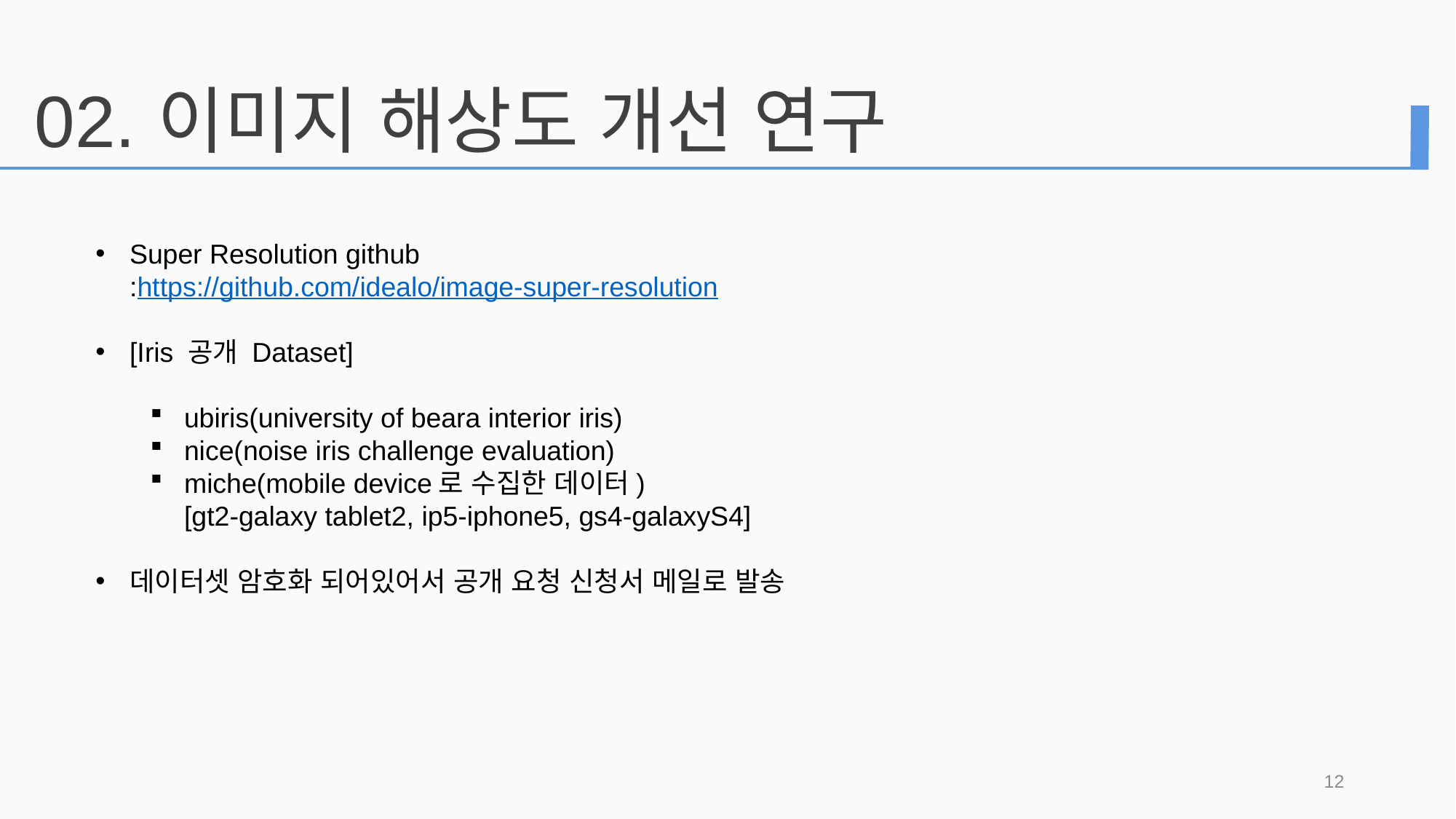

02.
이미지 해상도 개선 연구
Super Resolution github
:https://github.com/idealo/image-super-resolution

[Iris 공개 Dataset]

ubiris(university of beara interior iris)
nice(noise iris challenge evaluation)
miche(mobile device로 수집한 데이터)
[gt2-galaxy tablet2, ip5-iphone5, gs4-galaxyS4]

데이터셋 암호화 되어있어서 공개 요청 신청서 메일로 발송
12